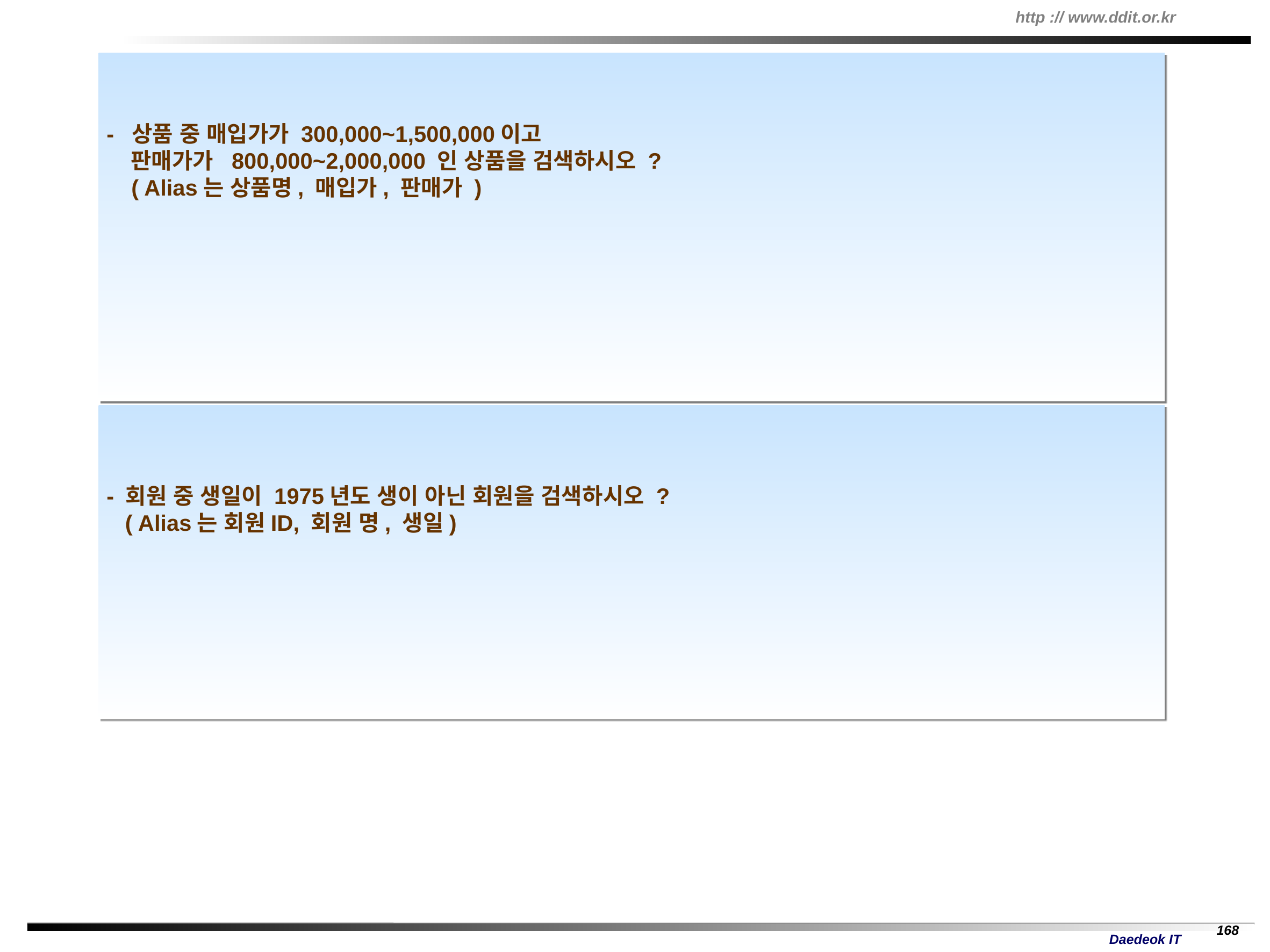

-  상품 중 매입가가 300,000~1,500,000이고
   판매가가  800,000~2,000,000 인 상품을 검색하시오 ?
    ( Alias는 상품명, 매입가, 판매가 )

- 회원 중 생일이 1975년도 생이 아닌 회원을 검색하시오 ?
   ( Alias는 회원ID, 회원 명, 생일)